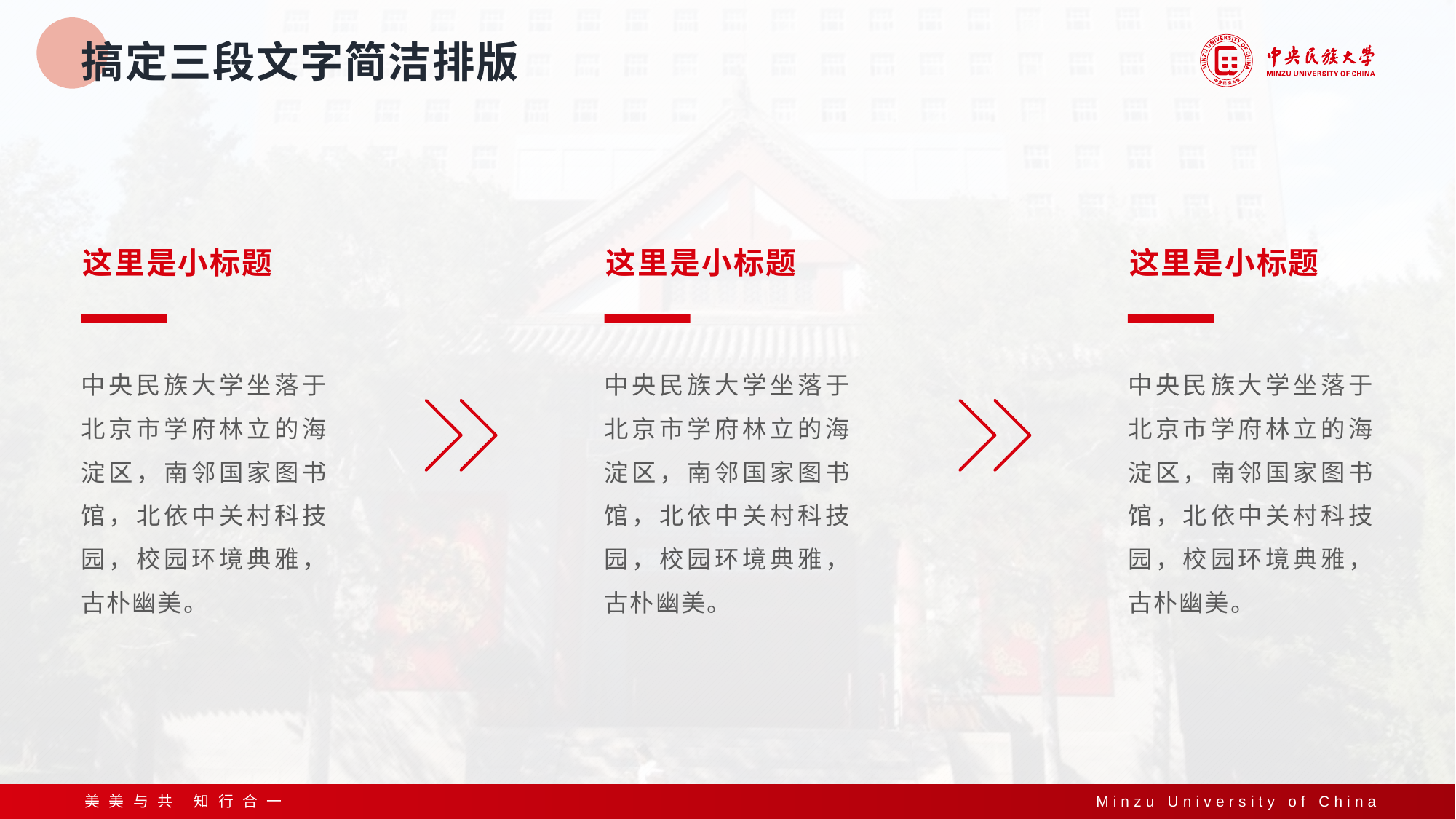

# 搞定三段文字简洁排版
这里是小标题

中央民族大学坐落于北京市学府林立的海淀区，南邻国家图书馆，北依中关村科技园，校园环境典雅，古朴幽美。
这里是小标题

中央民族大学坐落于北京市学府林立的海淀区，南邻国家图书馆，北依中关村科技园，校园环境典雅，古朴幽美。
这里是小标题

中央民族大学坐落于北京市学府林立的海淀区，南邻国家图书馆，北依中关村科技园，校园环境典雅，古朴幽美。